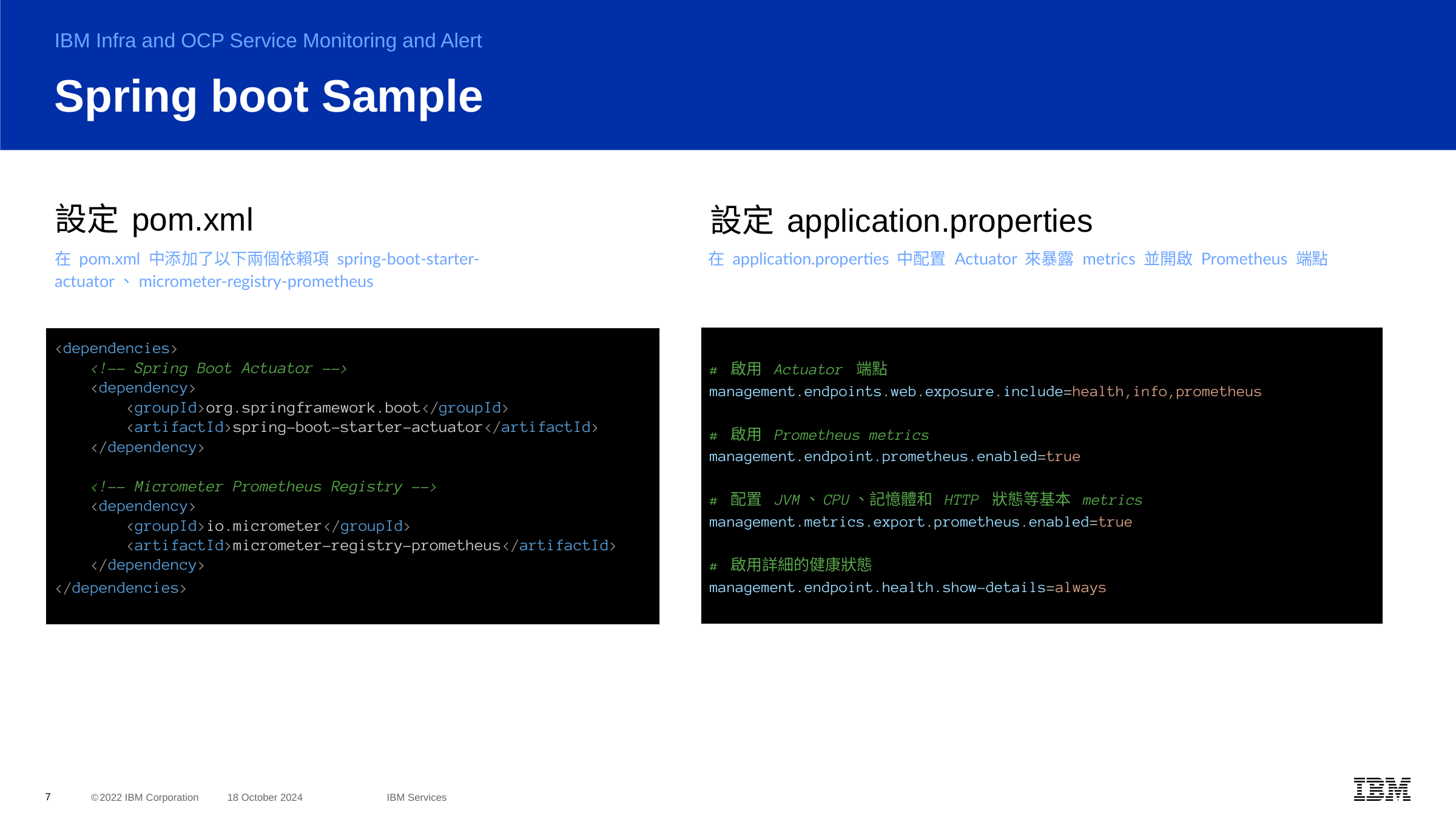

IBM Infra and OCP Service Monitoring and Alert
# Spring boot Sample
設定 pom.xml
設定 application.properties
在 pom.xml 中添加了以下兩個依賴項 spring-boot-starter-actuator、micrometer-registry-prometheus
在 application.properties 中配置 Actuator 來暴露 metrics 並開啟 Prometheus 端點
# 啟用 Actuator 端點
management.endpoints.web.exposure.include=health,info,prometheus

# 啟用 Prometheus metrics
management.endpoint.prometheus.enabled=true

# 配置 JVM、CPU、記憶體和 HTTP 狀態等基本 metrics
management.metrics.export.prometheus.enabled=true

# 啟用詳細的健康狀態
management.endpoint.health.show-details=always
<dependencies>
    <!-- Spring Boot Actuator -->
    <dependency>
        <groupId>org.springframework.boot</groupId>
        <artifactId>spring-boot-starter-actuator</artifactId>
    </dependency>

    <!-- Micrometer Prometheus Registry -->
    <dependency>
        <groupId>io.micrometer</groupId>
        <artifactId>micrometer-registry-prometheus</artifactId>
    </dependency>
</dependencies>